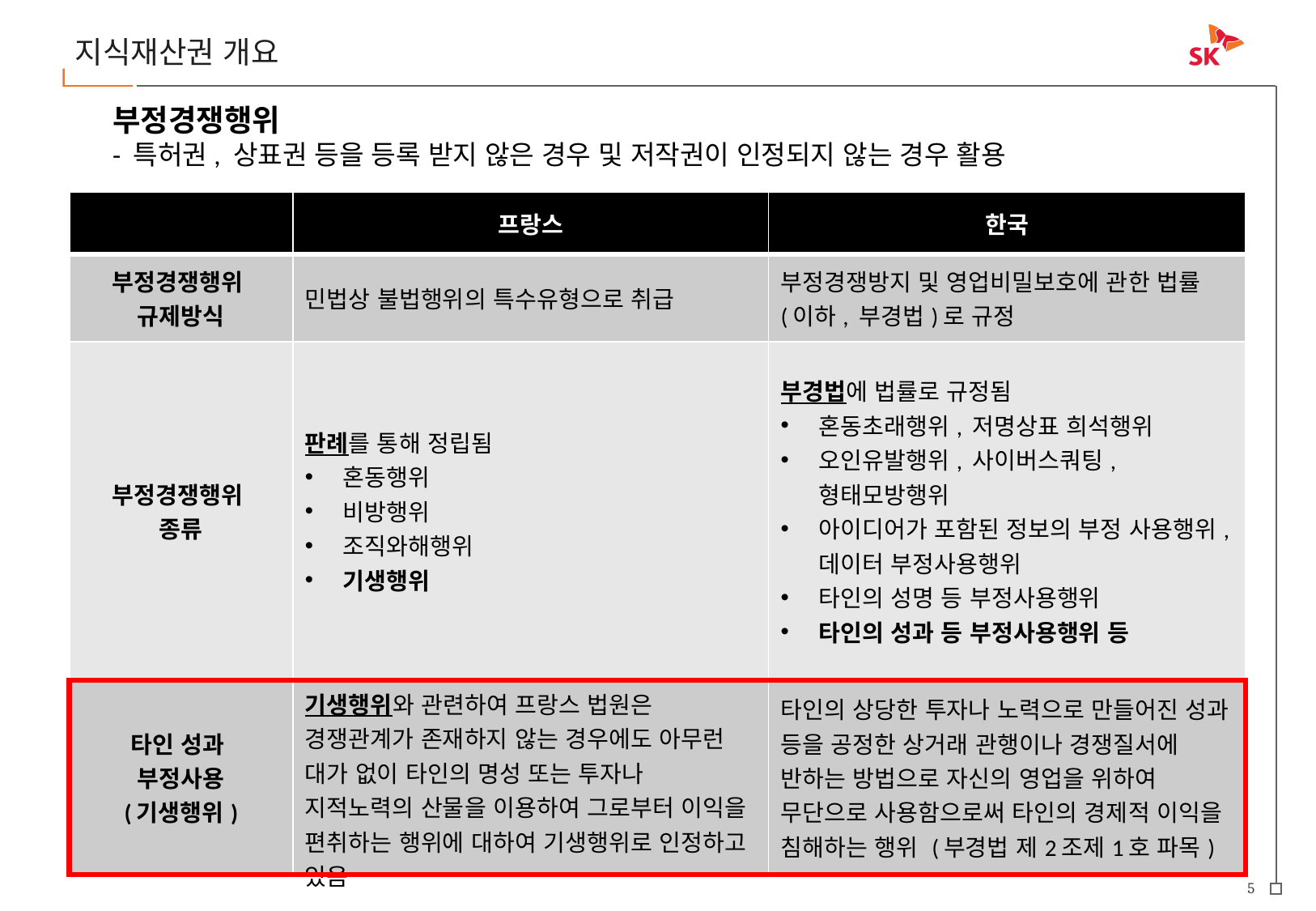

지식재산권 개요
부정경쟁행위
- 특허권, 상표권 등을 등록 받지 않은 경우 및 저작권이 인정되지 않는 경우 활용
|  | 프랑스 | 한국 |
| --- | --- | --- |
| 부정경쟁행위 규제방식 | 민법상 불법행위의 특수유형으로 취급 | 부정경쟁방지 및 영업비밀보호에 관한 법률(이하, 부경법)로 규정 |
| 부정경쟁행위 종류 | 판례를 통해 정립됨 혼동행위 비방행위 조직와해행위 기생행위 | 부경법에 법률로 규정됨 혼동초래행위, 저명상표 희석행위 오인유발행위, 사이버스쿼팅, 형태모방행위 아이디어가 포함된 정보의 부정 사용행위, 데이터 부정사용행위 타인의 성명 등 부정사용행위 타인의 성과 등 부정사용행위 등 |
| 타인 성과 부정사용 (기생행위) | 기생행위와 관련하여 프랑스 법원은 경쟁관계가 존재하지 않는 경우에도 아무런 대가 없이 타인의 명성 또는 투자나 지적노력의 산물을 이용하여 그로부터 이익을 편취하는 행위에 대하여 기생행위로 인정하고 있음 | 타인의 상당한 투자나 노력으로 만들어진 성과 등을 공정한 상거래 관행이나 경쟁질서에 반하는 방법으로 자신의 영업을 위하여 무단으로 사용함으로써 타인의 경제적 이익을 침해하는 행위 (부경법 제2조제1호 파목) |